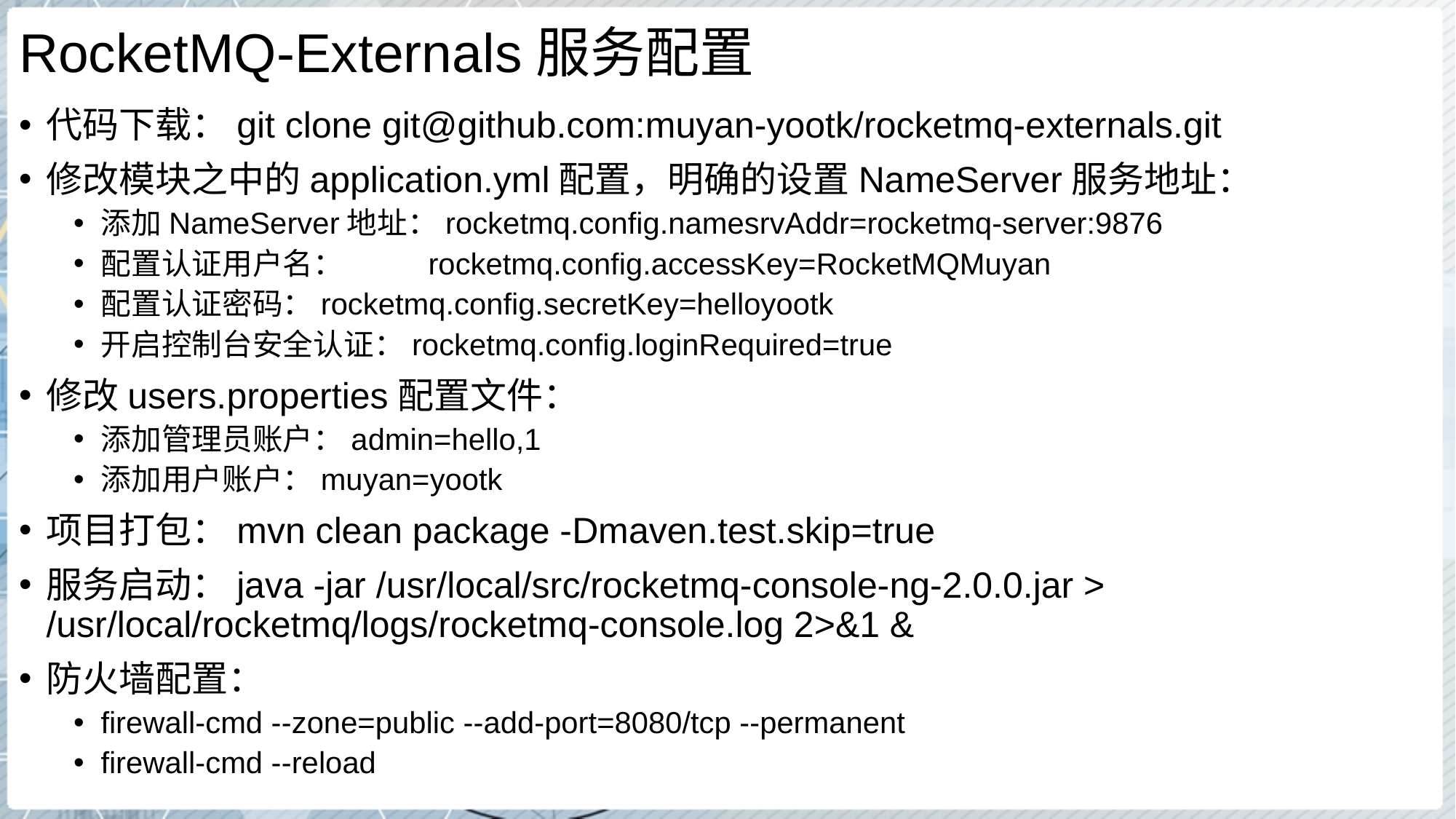

# RocketMQ-Externals服务配置
代码下载：git clone git@github.com:muyan-yootk/rocketmq-externals.git
修改模块之中的application.yml配置，明确的设置NameServer服务地址：
添加NameServer地址：rocketmq.config.namesrvAddr=rocketmq-server:9876
配置认证用户名：	rocketmq.config.accessKey=RocketMQMuyan
配置认证密码：rocketmq.config.secretKey=helloyootk
开启控制台安全认证：rocketmq.config.loginRequired=true
修改users.properties配置文件：
添加管理员账户：admin=hello,1
添加用户账户：muyan=yootk
项目打包：mvn clean package -Dmaven.test.skip=true
服务启动：java -jar /usr/local/src/rocketmq-console-ng-2.0.0.jar > /usr/local/rocketmq/logs/rocketmq-console.log 2>&1 &
防火墙配置：
firewall-cmd --zone=public --add-port=8080/tcp --permanent
firewall-cmd --reload